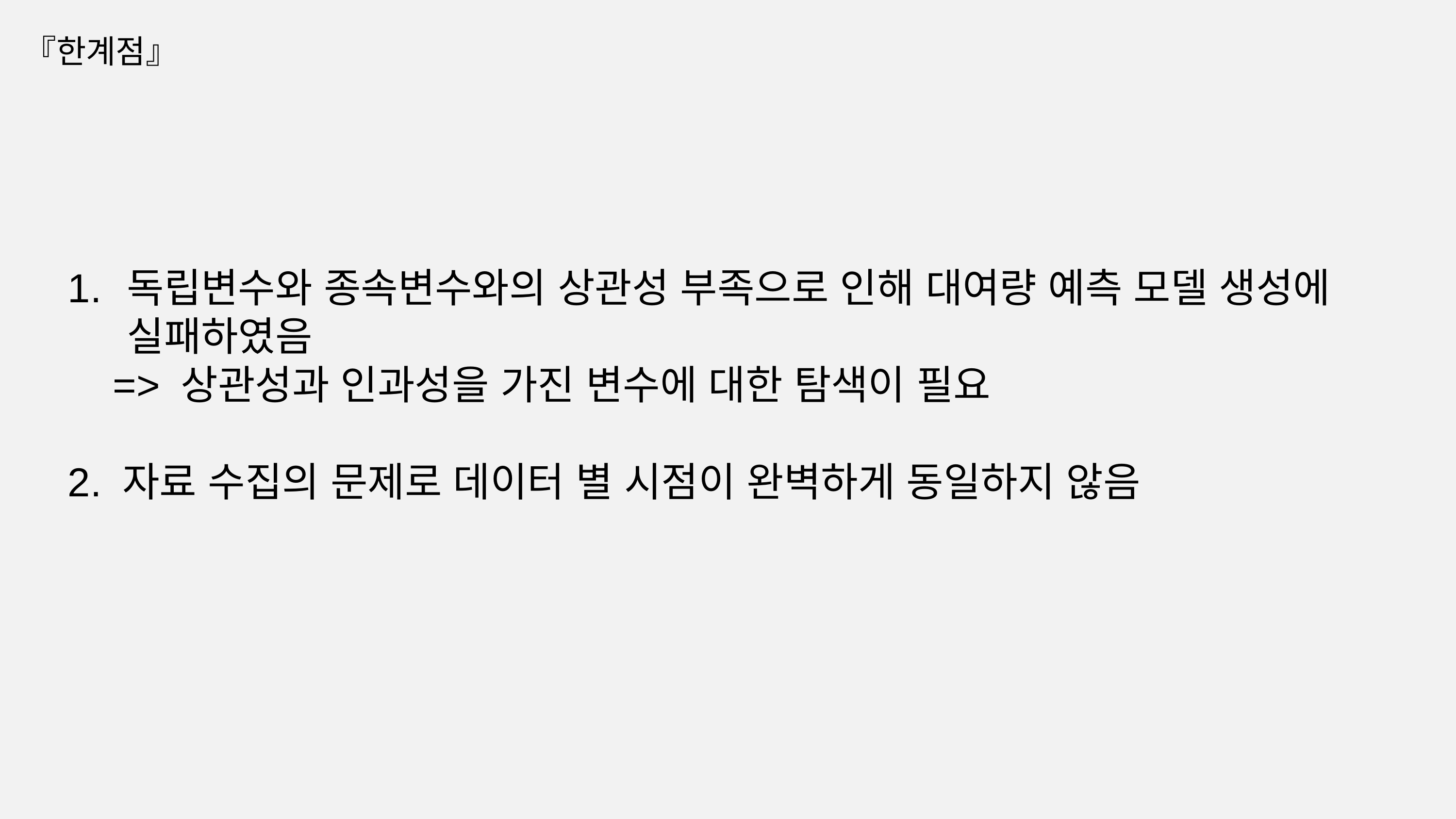

『한계점』
독립변수와 종속변수와의 상관성 부족으로 인해 대여량 예측 모델 생성에 실패하였음
    => 상관성과 인과성을 가진 변수에 대한 탐색이 필요

2. 자료 수집의 문제로 데이터 별 시점이 완벽하게 동일하지 않음